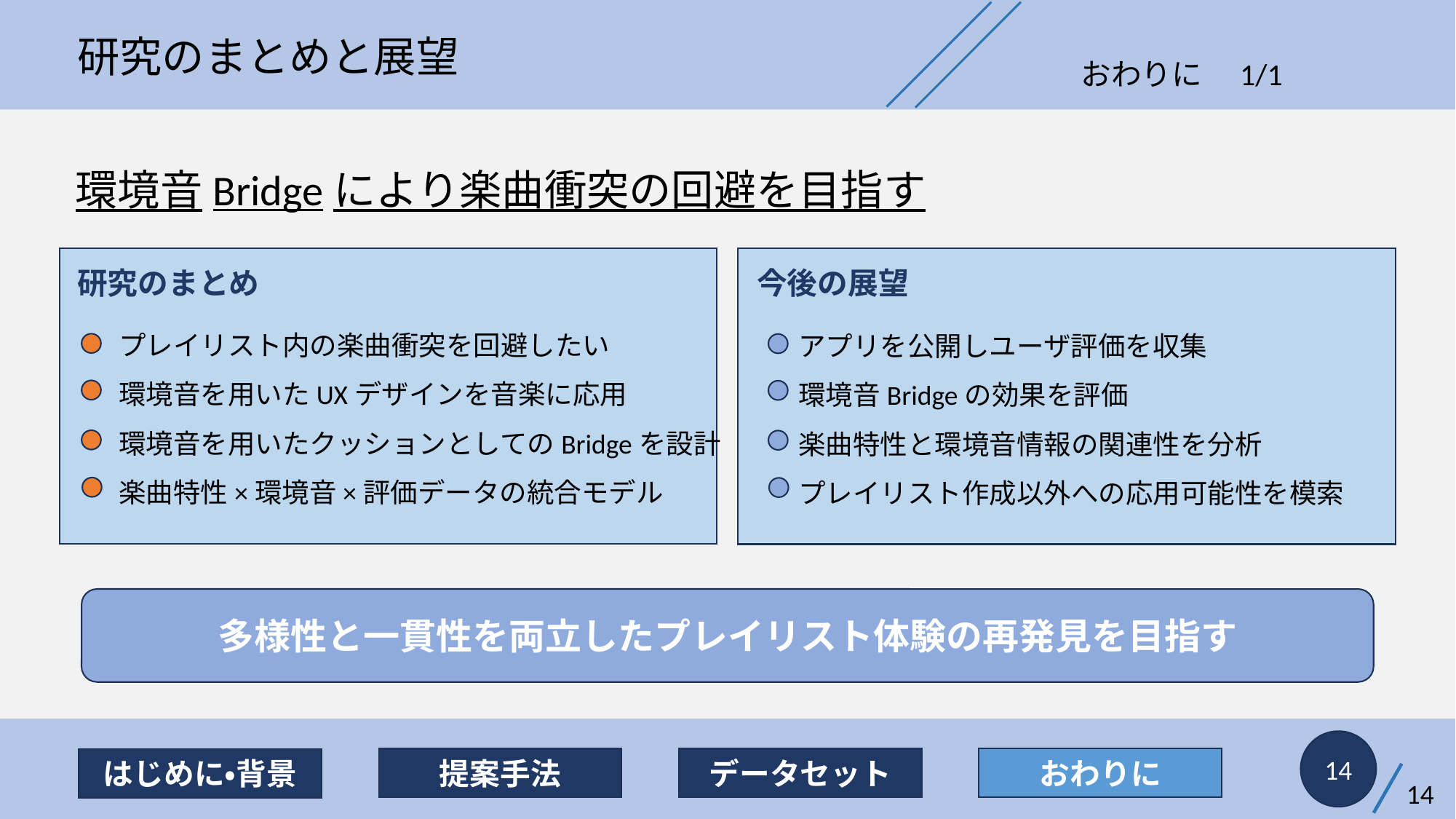

研究のまとめと展望
おわりに　1/1
# 環境音Bridgeにより楽曲衝突の回避を目指す

研究のまとめ
今後の展望
プレイリスト内の楽曲衝突を回避したい
環境音を用いたUXデザインを音楽に応用
環境音を用いたクッションとしてのBridgeを設計
楽曲特性×環境音×評価データの統合モデル
アプリを公開しユーザ評価を収集
環境音Bridgeの効果を評価
楽曲特性と環境音情報の関連性を分析
プレイリスト作成以外への応用可能性を模索

多様性と一貫性を両立したプレイリスト体験の再発見を目指す

14
提案手法
データセット
おわりに
はじめに・背景
14